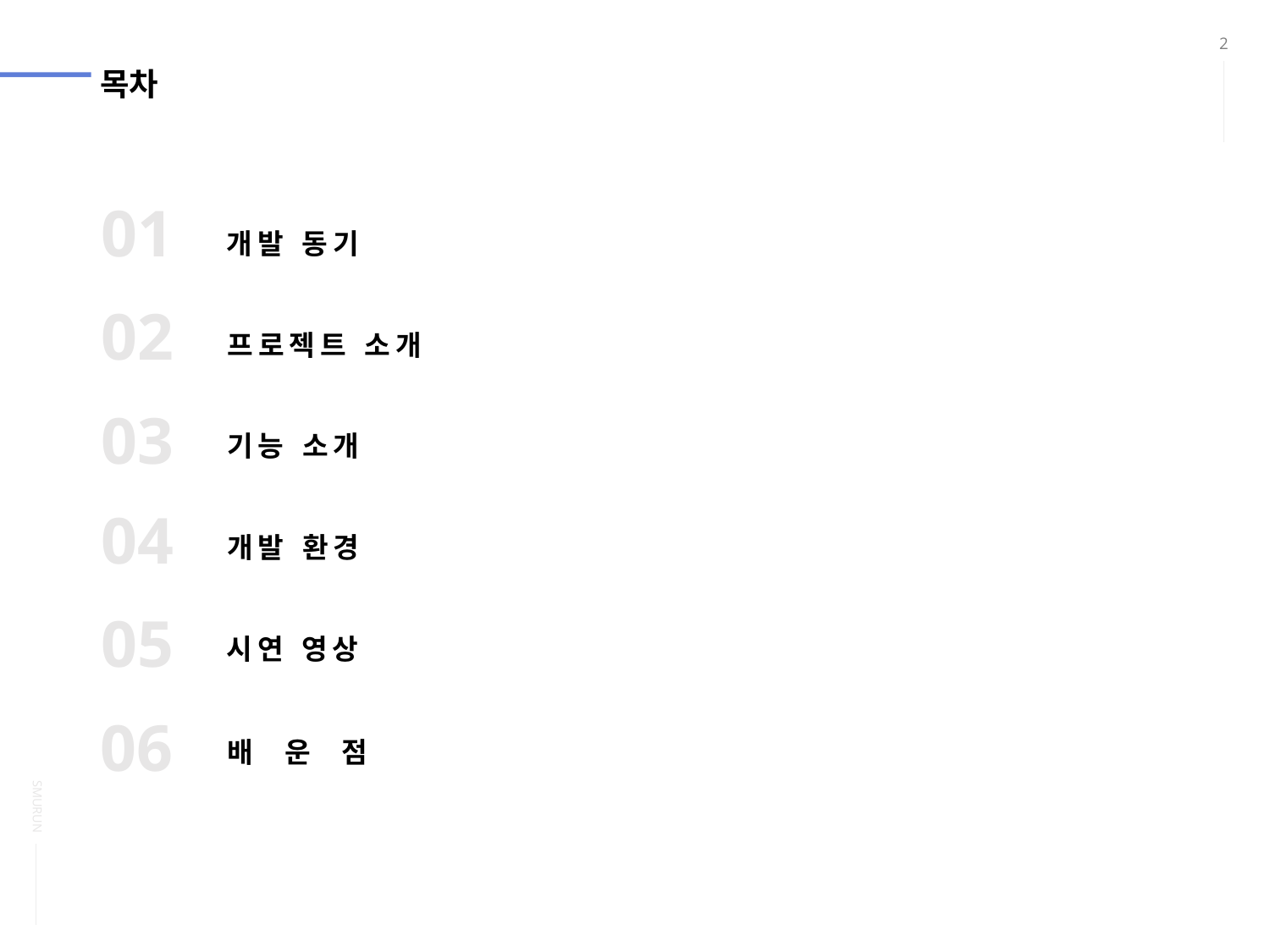

2
# 목차
01
개발 동기
02
프로젝트 소개
03
기능 소개
04
개발 환경
05
시연 영상
06
배  운  점